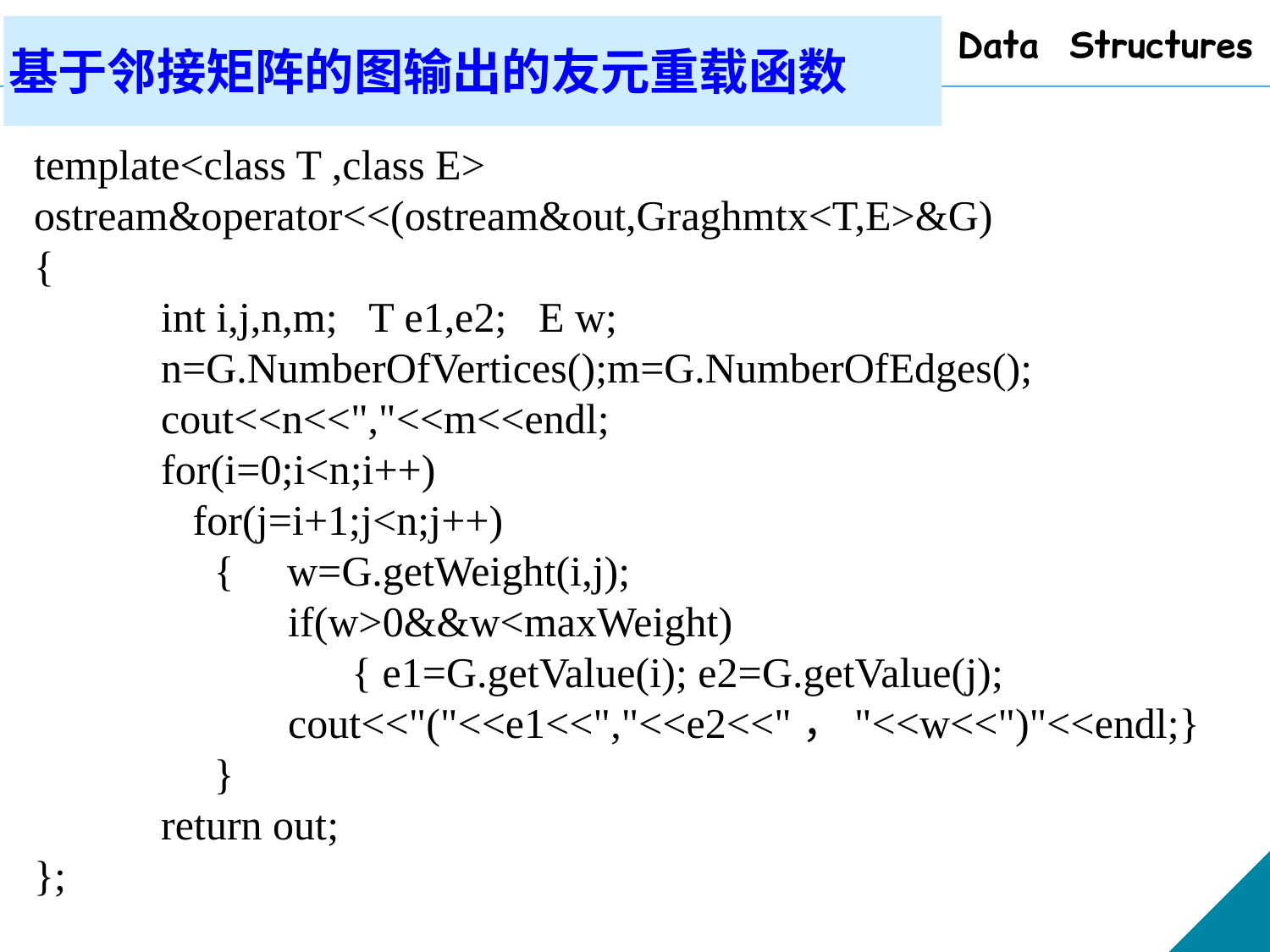

基于邻接矩阵的图输出的友元重载函数
template<class T ,class E>
ostream&operator<<(ostream&out,Graghmtx<T,E>&G)
{
	int i,j,n,m;   T e1,e2;   E w;
	n=G.NumberOfVertices();m=G.NumberOfEdges();
	cout<<n<<","<<m<<endl;
	for(i=0;i<n;i++)
               for(j=i+1;j<n;j++)
	     {     w=G.getWeight(i,j);
		if(w>0&&w<maxWeight)
		      { e1=G.getValue(i); e2=G.getValue(j);
                        cout<<"("<<e1<<","<<e2<<"，"<<w<<")"<<endl;}
	     }
	return out;
};